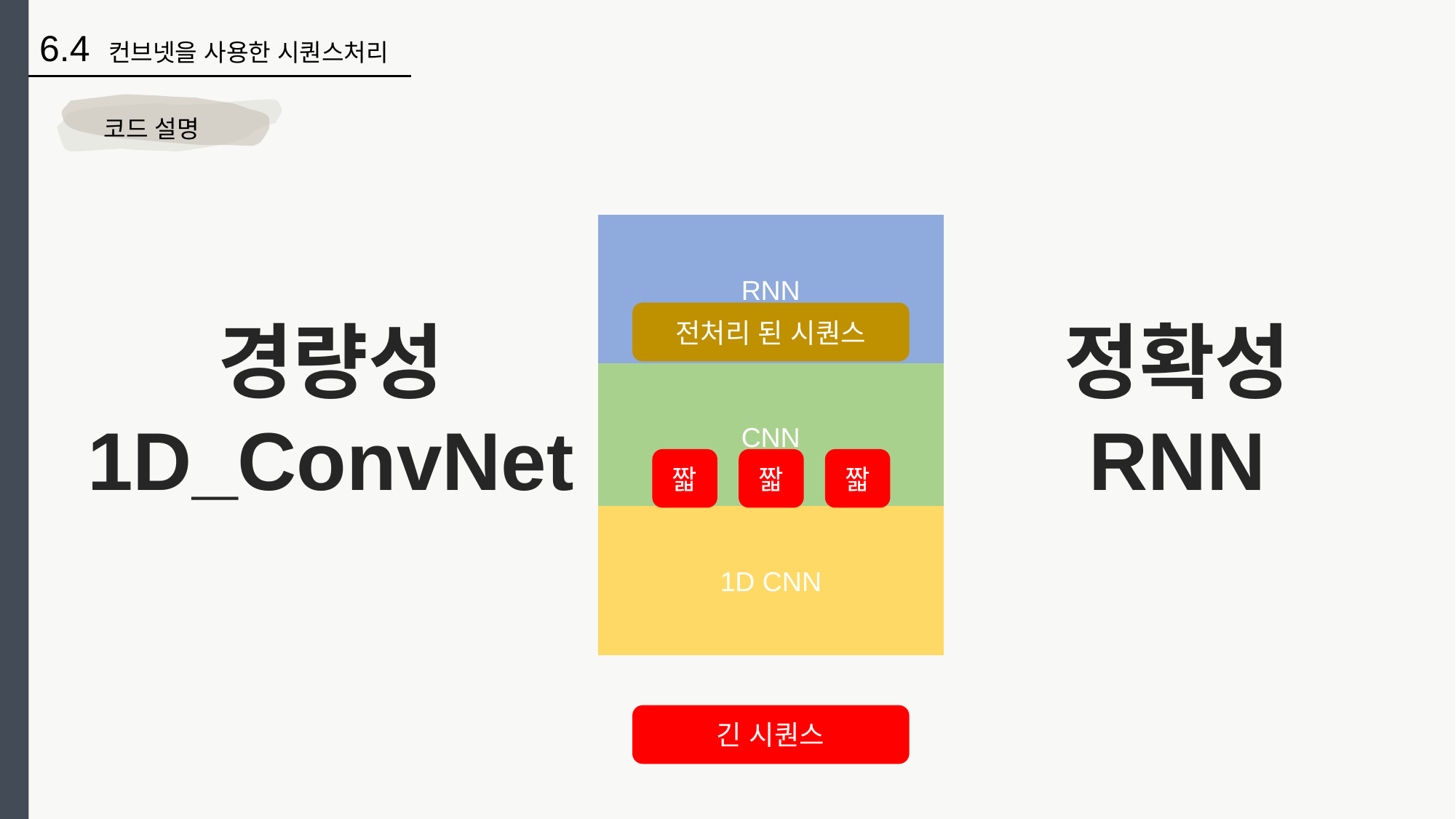

6.4 컨브넷을 사용한 시퀀스처리

코드 설명

RNN
전처리 된 시퀀스
경량성
1D_ConvNet
정확성
RNN
CNN
짧
짧
짧
1D CNN
긴 시퀀스